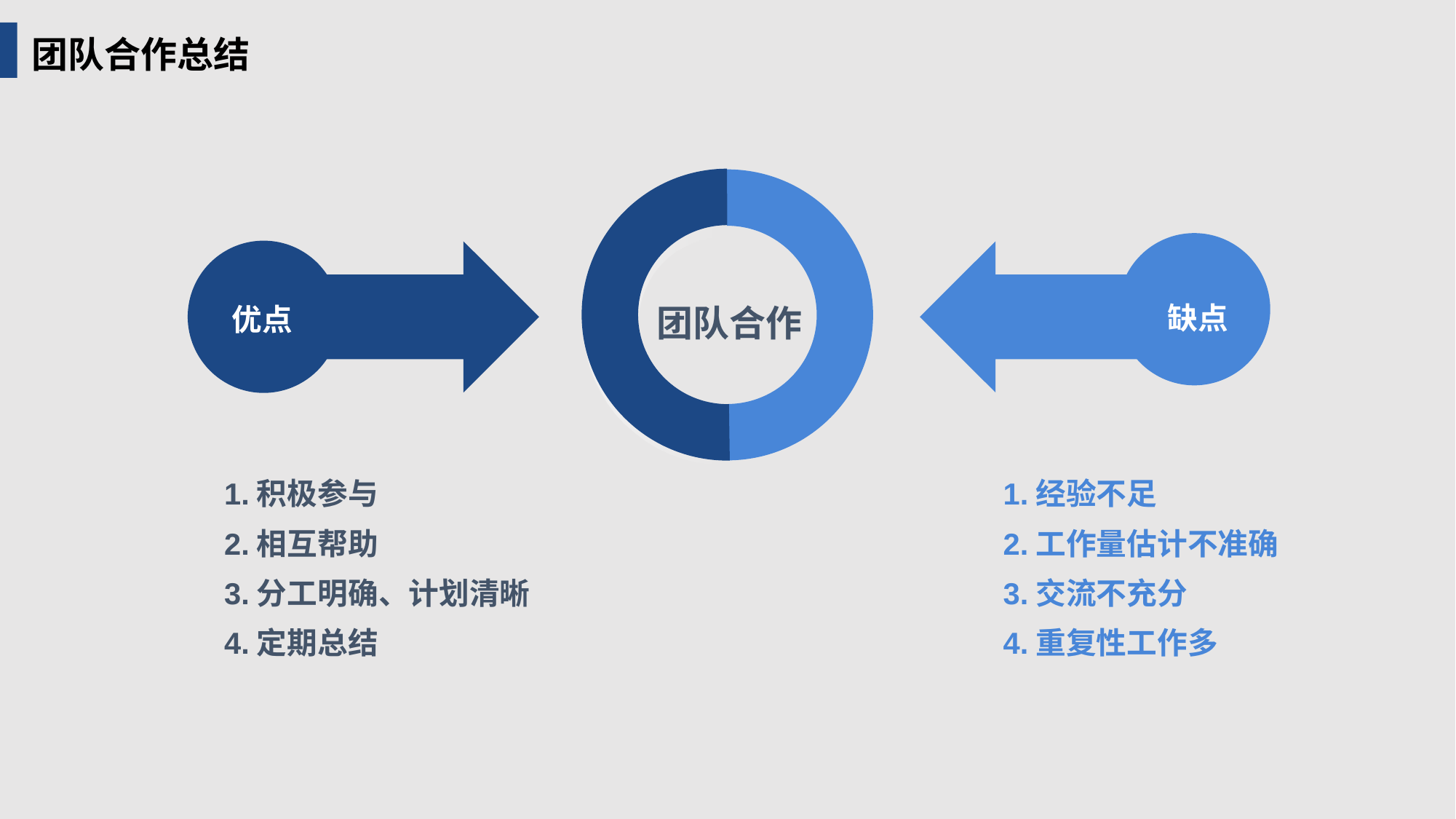

团队合作总结

缺点
优点
团队合作

1.积极参与
2.相互帮助
3.分工明确、计划清晰
4.定期总结
1.经验不足
2.工作量估计不准确
3.交流不充分
4.重复性工作多